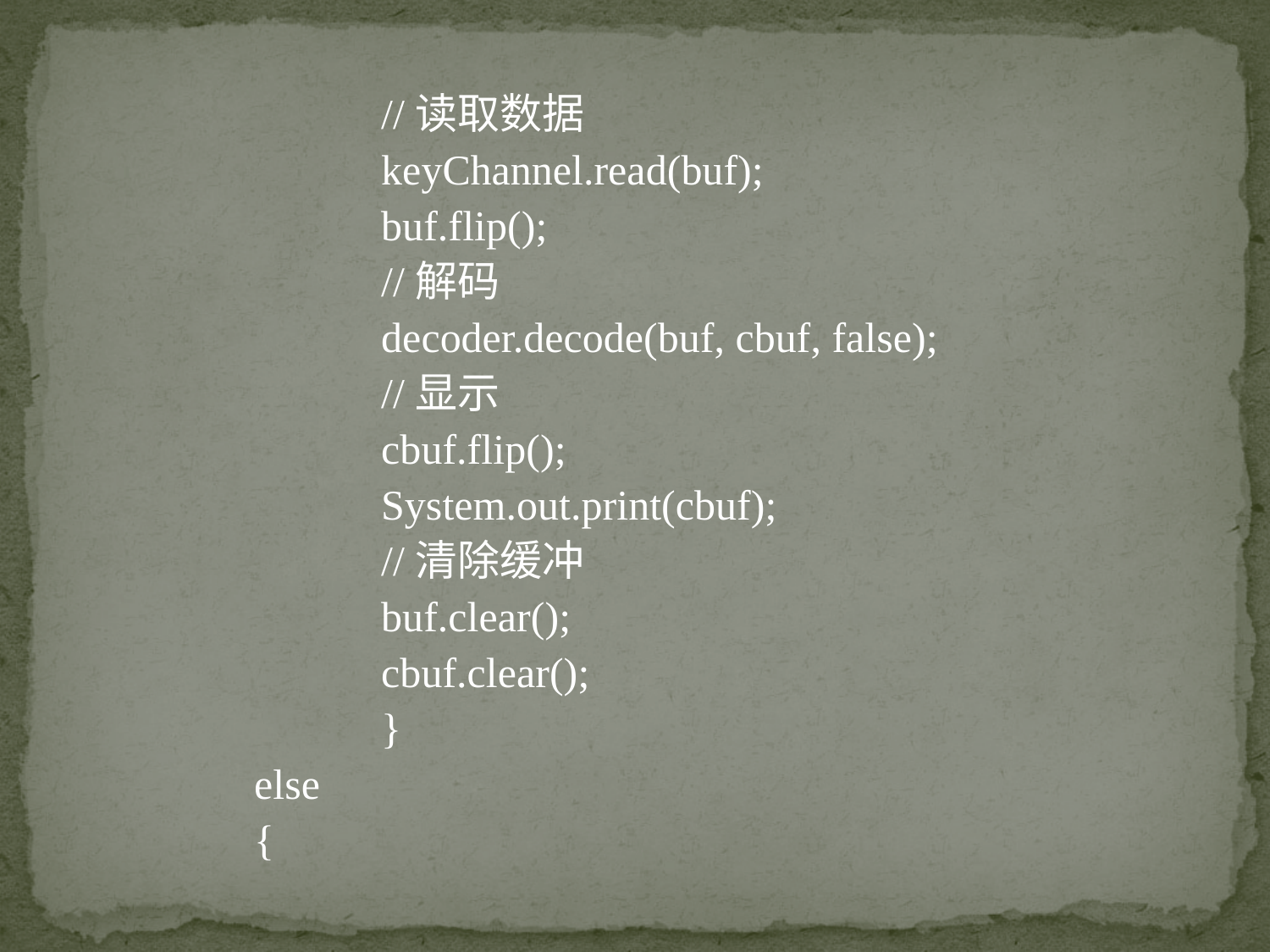

//读取数据
		keyChannel.read(buf);
		buf.flip();
		//解码
		decoder.decode(buf, cbuf, false);
		//显示
		cbuf.flip();
		System.out.print(cbuf);
		//清除缓冲
		buf.clear();
		cbuf.clear();
		}
	else
	{